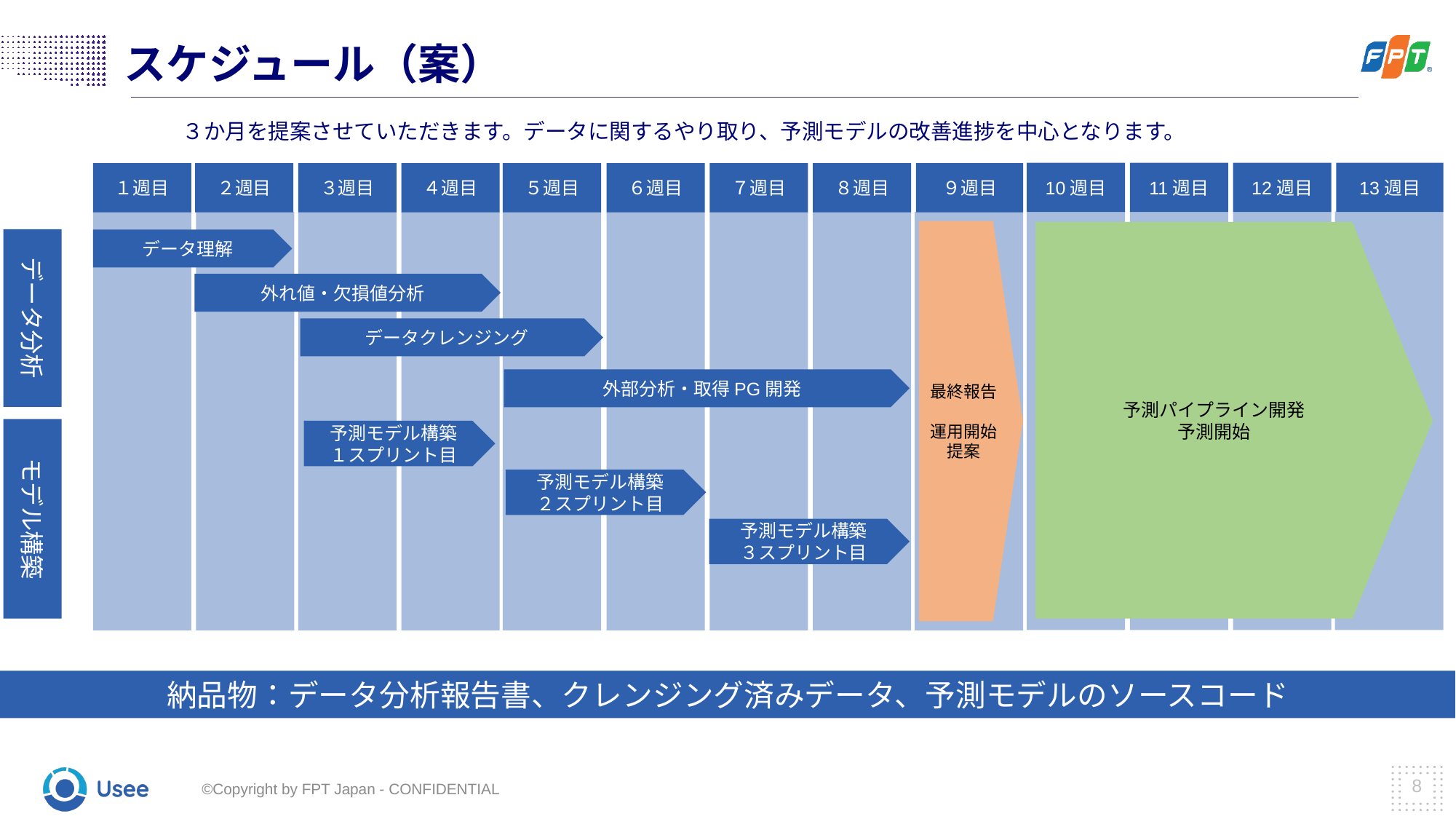

# スケジュール（案）
３か月を提案させていただきます。データに関するやり取り、予測モデルの改善進捗を中心となります。
10週目
11週目
12週目
13週目
１週目
２週目
３週目
４週目
５週目
６週目
７週目
８週目
９週目

最終報告

運用開始提案
予測パイプライン開発
予測開始
データ分析
データ理解
外れ値・欠損値分析
データクレンジング
外部分析・取得PG開発
モデル構築
予測モデル構築
１スプリント目
予測モデル構築
２スプリント目
予測モデル構築
３スプリント目
納品物：データ分析報告書、クレンジング済みデータ、予測モデルのソースコード
8
©Copyright by FPT Japan - CONFIDENTIAL